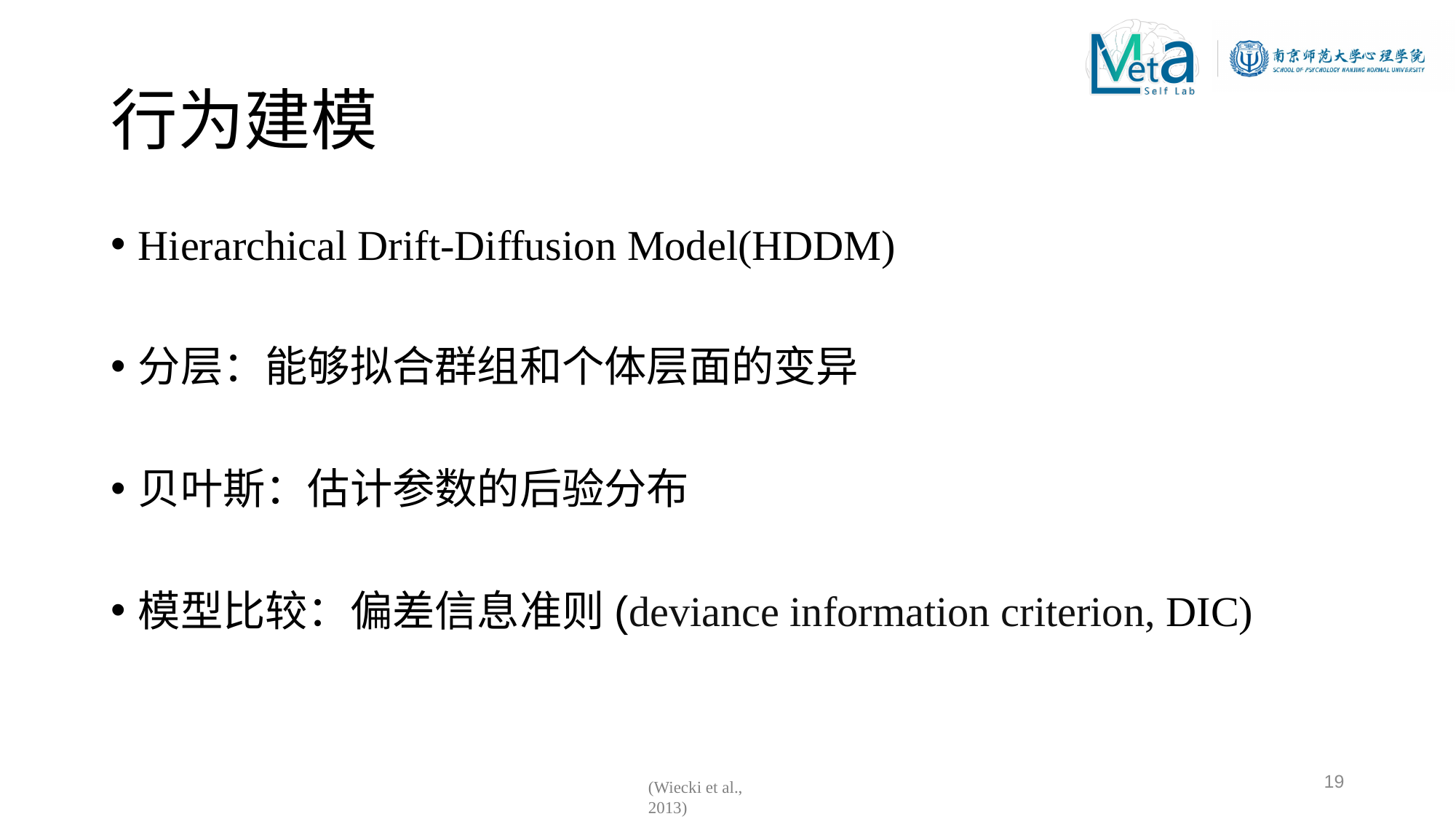

# 行为建模
Hierarchical Drift-Diffusion Model(HDDM)

分层：能够拟合群组和个体层面的变异

贝叶斯：估计参数的后验分布

模型比较：偏差信息准则(deviance information criterion, DIC)
19
(Wiecki et al., 2013)